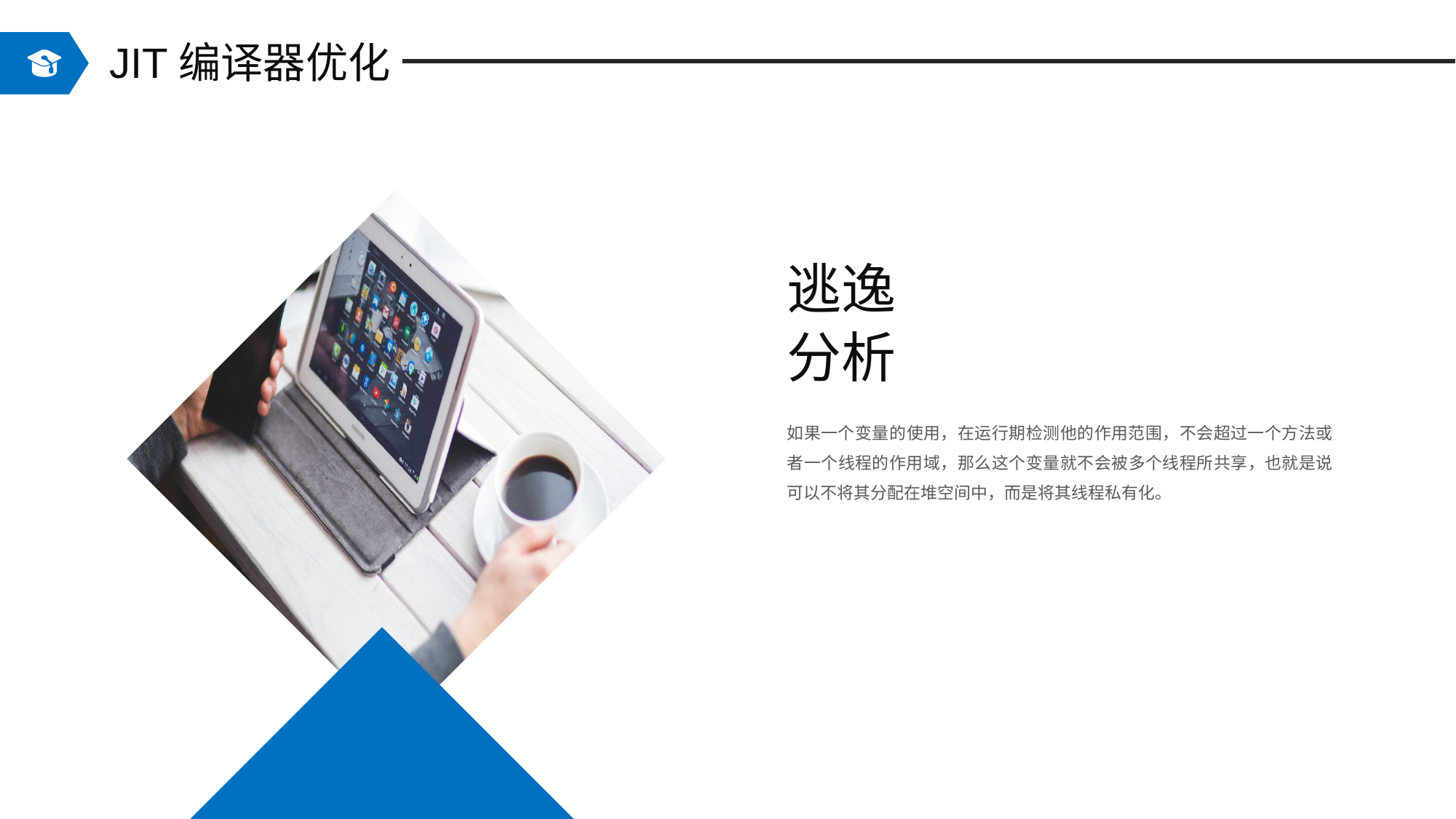

JIT编译器优化

逃逸
分析
如果一个变量的使用，在运行期检测他的作用范围，不会超过一个方法或者一个线程的作用域，那么这个变量就不会被多个线程所共享，也就是说可以不将其分配在堆空间中，而是将其线程私有化。